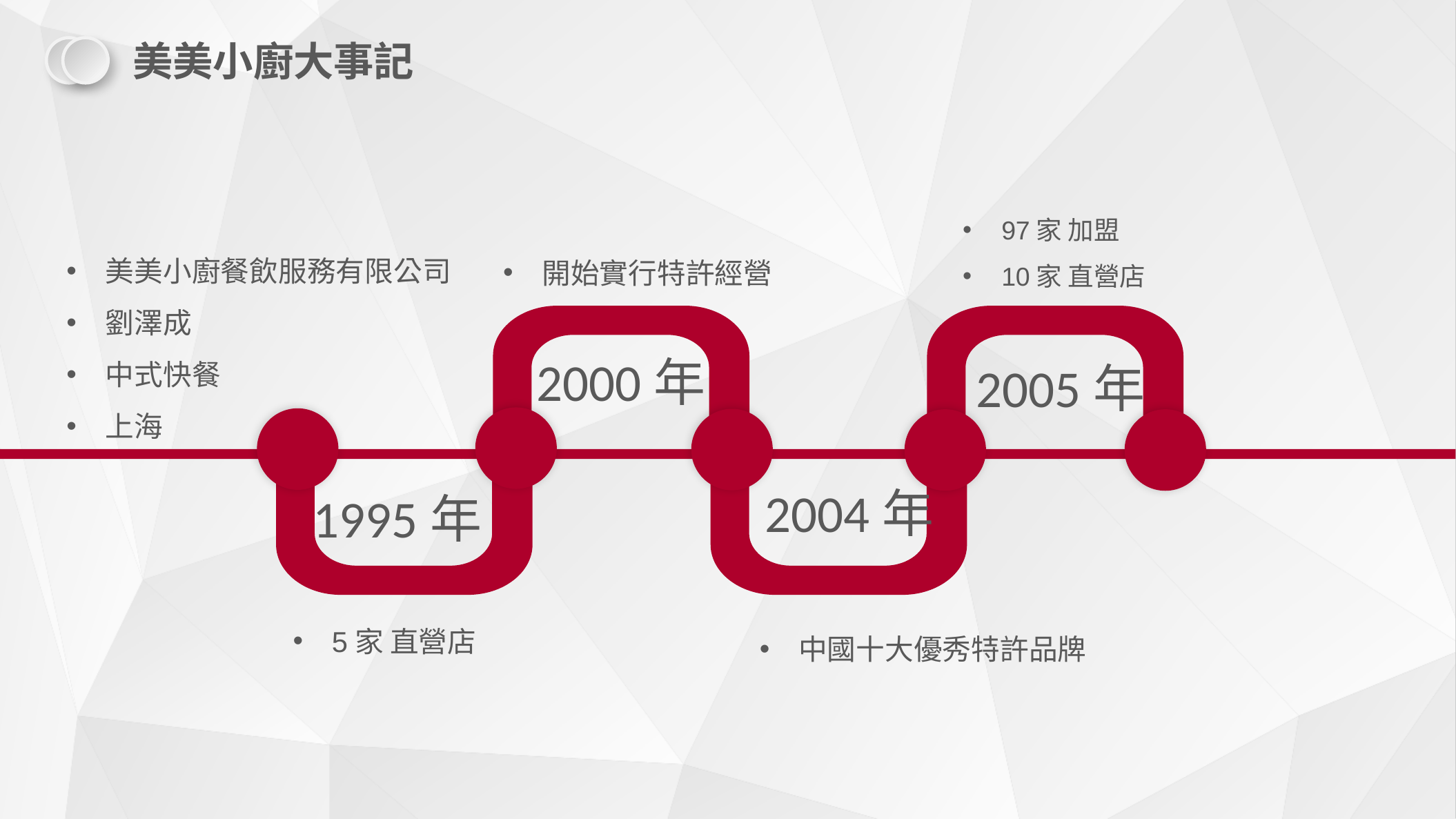

美美小廚大事記

97家 加盟
10家 直營店
美美小廚餐飲服務有限公司
劉澤成
中式快餐
上海
開始實行特許經營

2000年
2005年

2004年
1995年
5家 直營店
中國十大優秀特許品牌